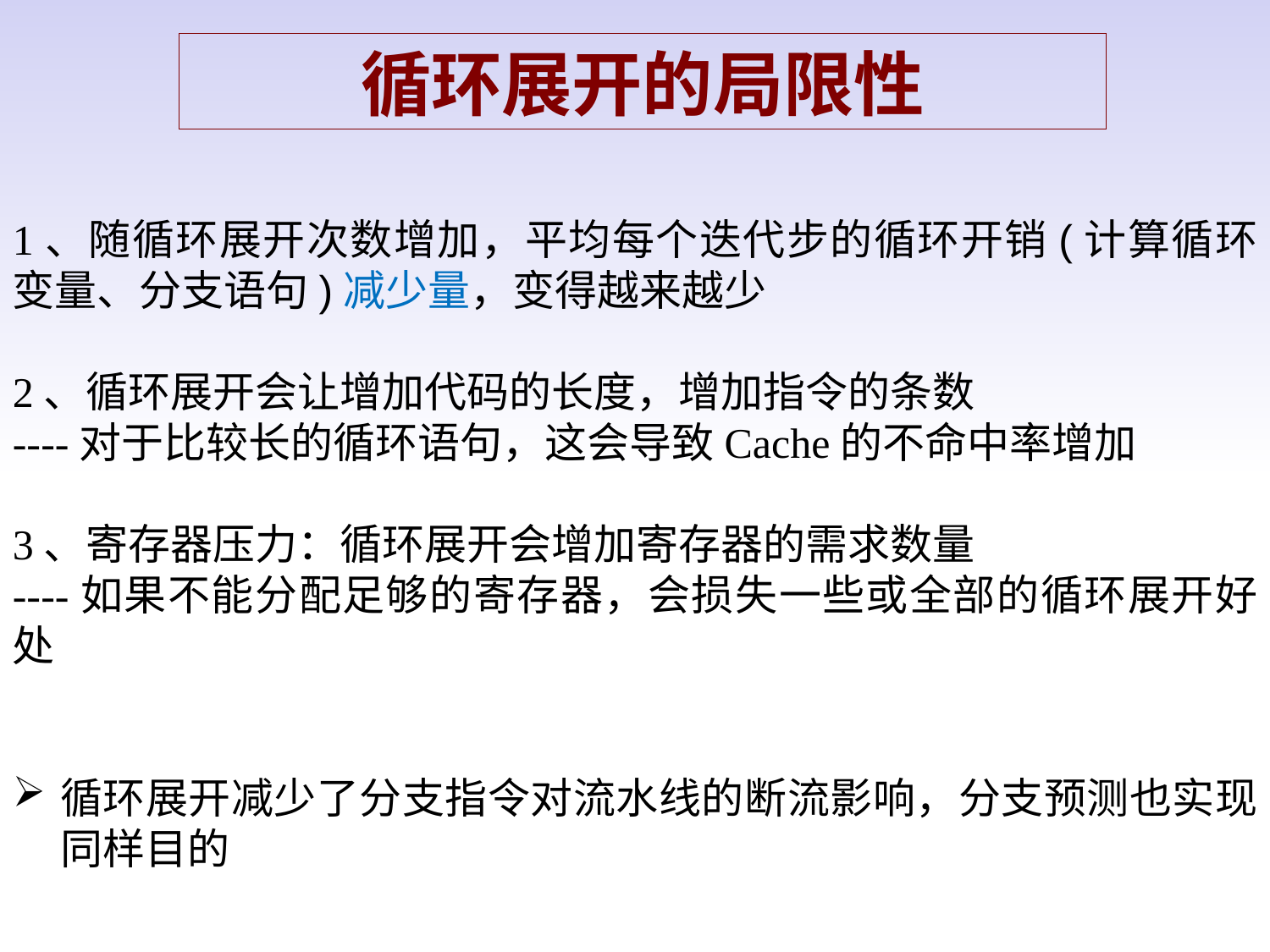

循环展开的局限性
1、随循环展开次数增加，平均每个迭代步的循环开销(计算循环变量、分支语句)减少量，变得越来越少

2、循环展开会让增加代码的长度，增加指令的条数
----对于比较长的循环语句，这会导致Cache的不命中率增加

3、寄存器压力：循环展开会增加寄存器的需求数量
----如果不能分配足够的寄存器，会损失一些或全部的循环展开好处

循环展开减少了分支指令对流水线的断流影响，分支预测也实现同样目的